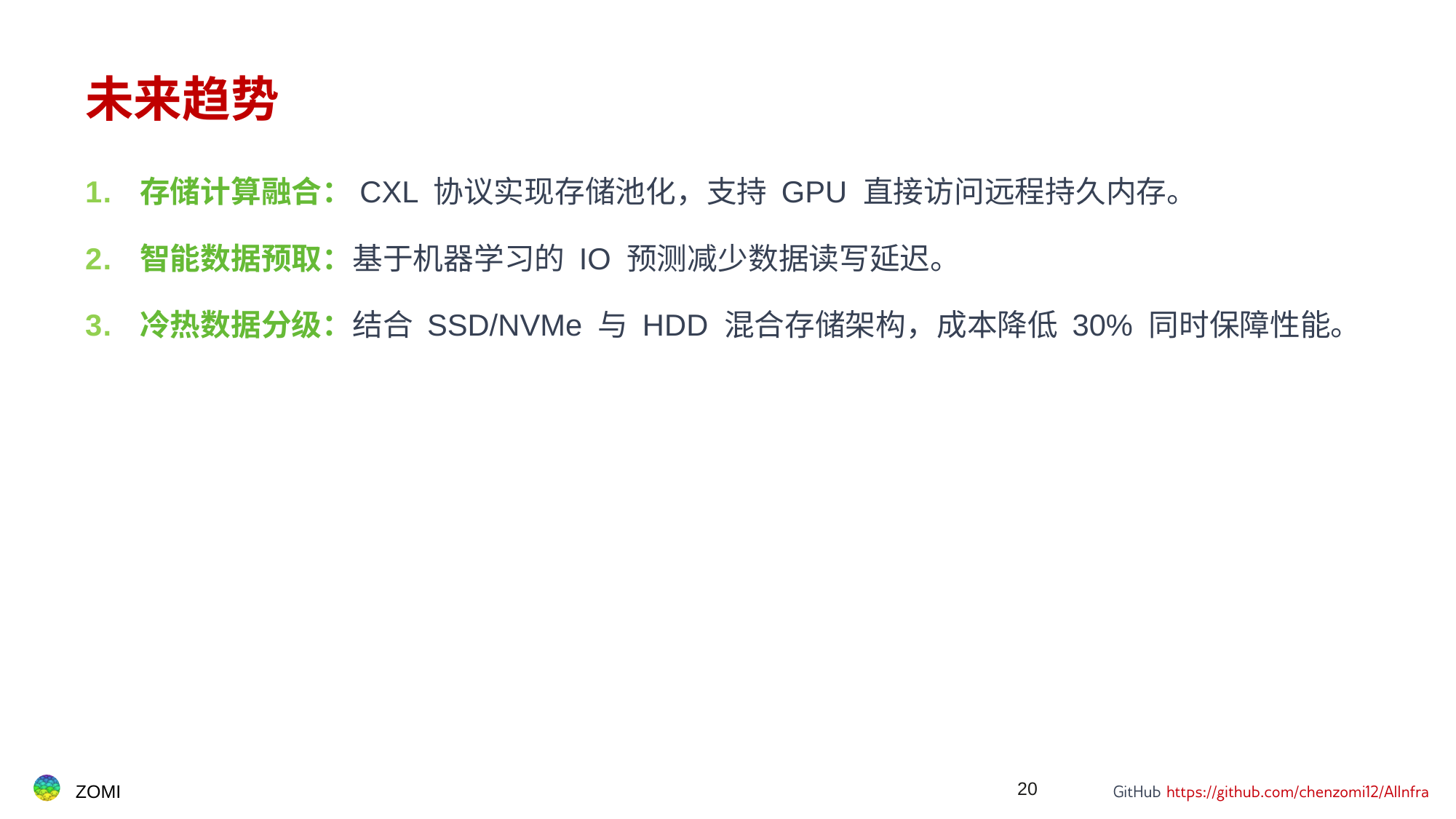

# 未来趋势
存储计算融合：CXL 协议实现存储池化，支持 GPU 直接访问远程持久内存。
智能数据预取：基于机器学习的 IO 预测减少数据读写延迟。
冷热数据分级：结合 SSD/NVMe 与 HDD 混合存储架构，成本降低 30% 同时保障性能。